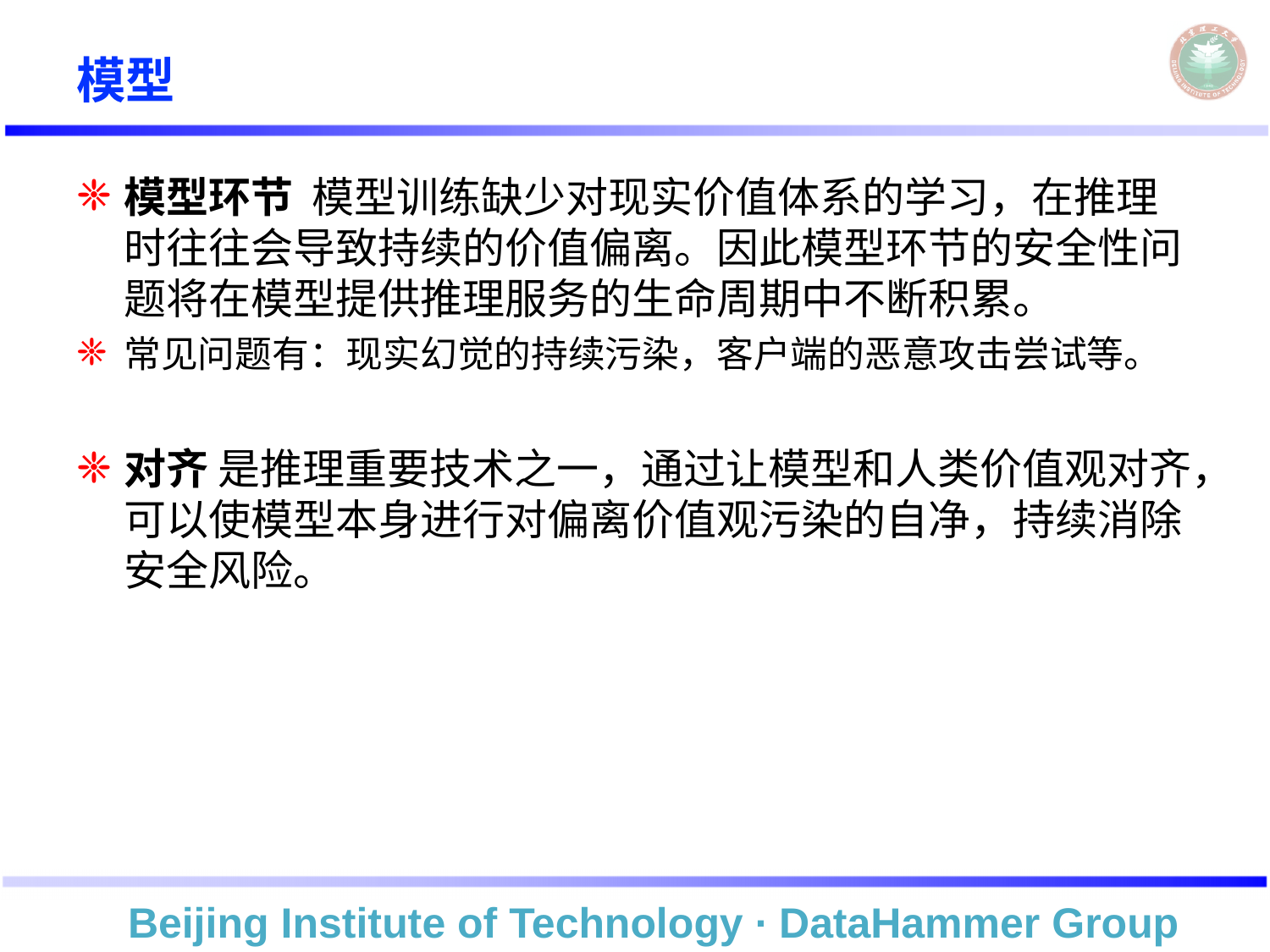

# 模型
模型环节  模型训练缺少对现实价值体系的学习，在推理时往往会导致持续的价值偏离。因此模型环节的安全性问题将在模型提供推理服务的生命周期中不断积累。
常见问题有：现实幻觉的持续污染，客户端的恶意攻击尝试等。

对齐 是推理重要技术之一，通过让模型和人类价值观对齐，可以使模型本身进行对偏离价值观污染的自净，持续消除安全风险。